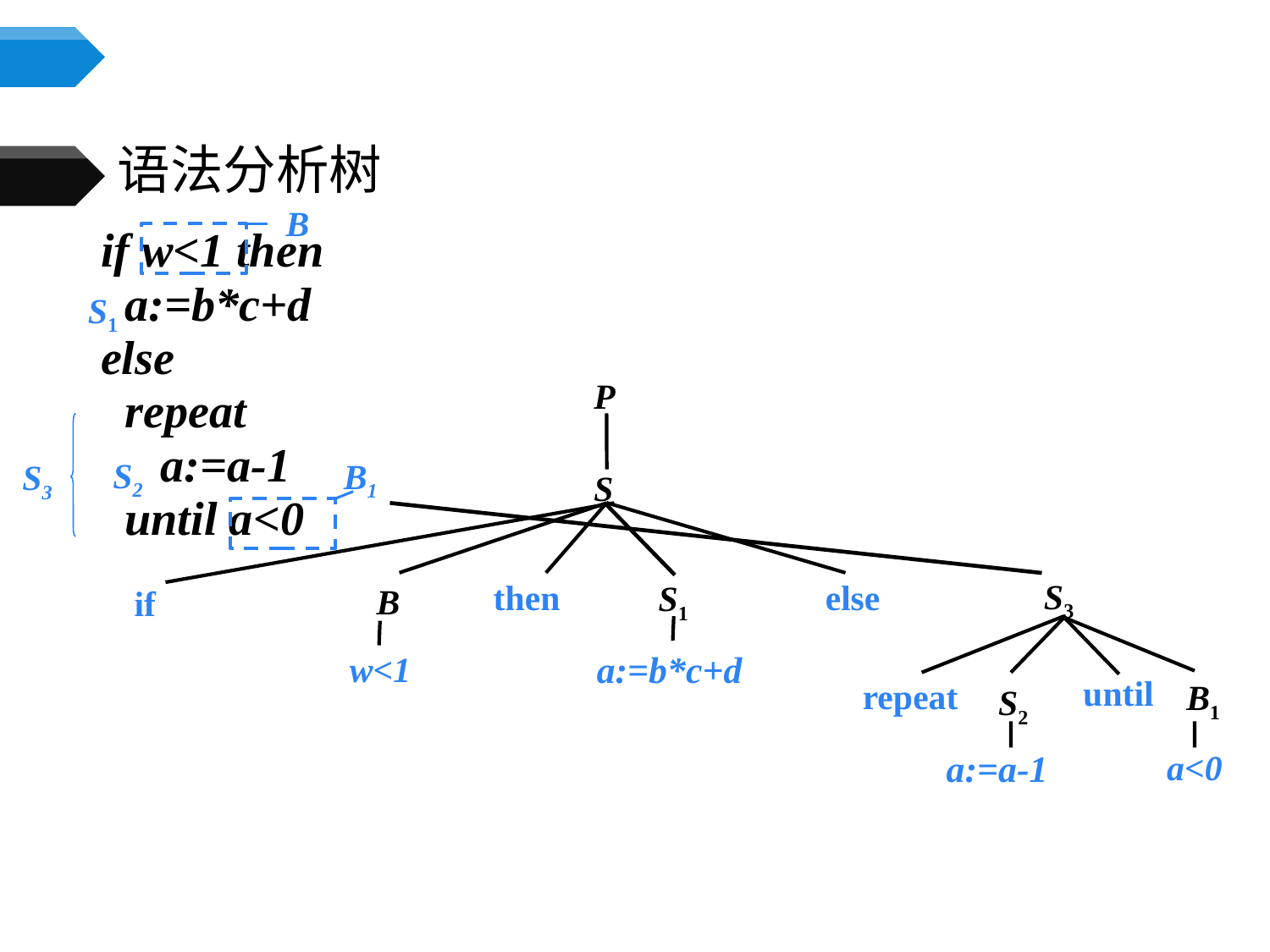

# 语法分析树
B

if w<1 then
  a:=b*c+d
else
  repeat
     a:=a-1
  until a<0
S1
P

S

else
then
S3
if
S1
B

a:=b*c+d
w<1
until
repeat
B1
S2

a:=a-1
a<0

S2
B1
S3